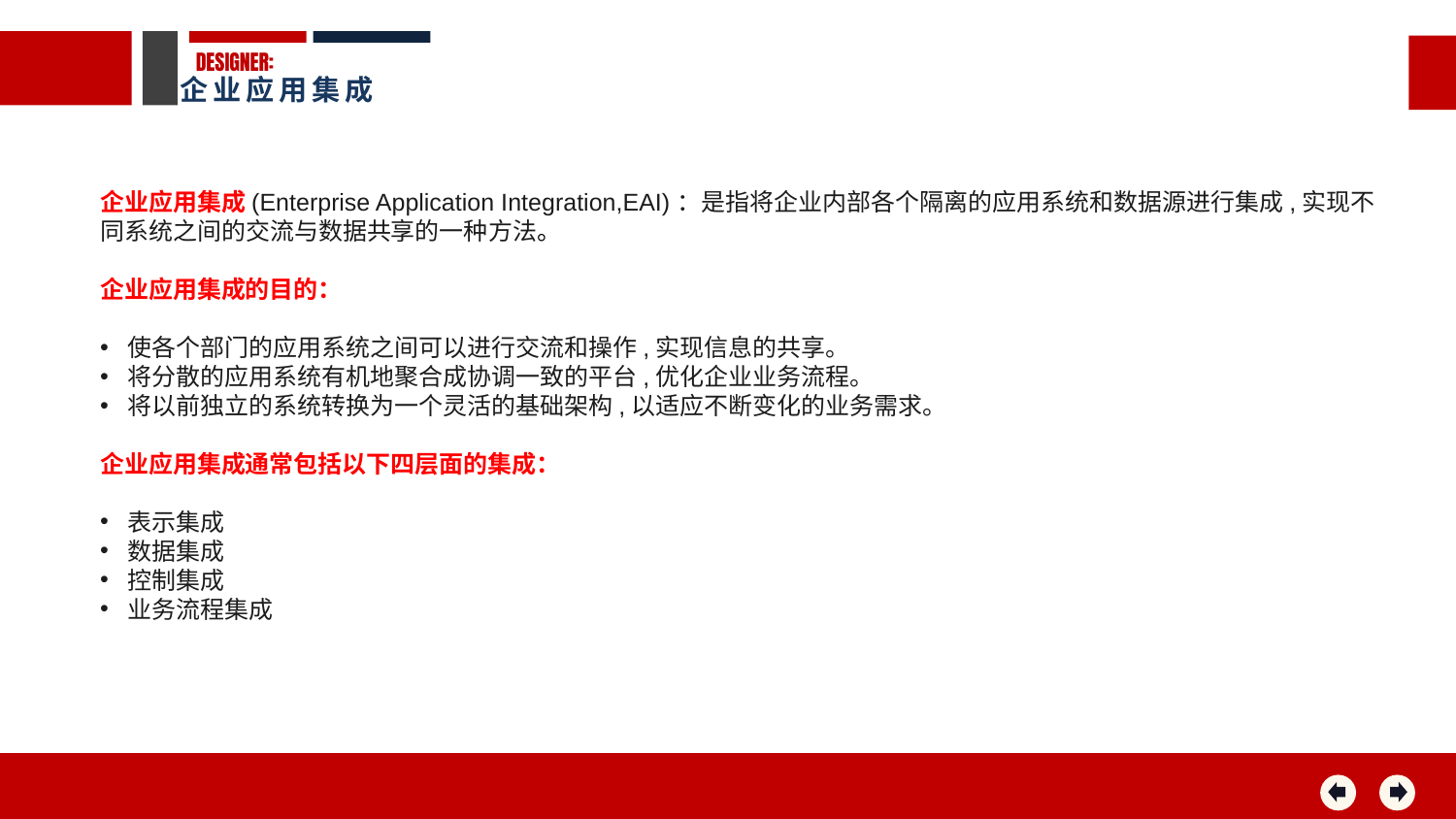

DESIGNER:
企业应用集成
企业应用集成(Enterprise Application Integration,EAI)：是指将企业内部各个隔离的应用系统和数据源进行集成,实现不同系统之间的交流与数据共享的一种方法。

企业应用集成的目的：

使各个部门的应用系统之间可以进行交流和操作,实现信息的共享。
将分散的应用系统有机地聚合成协调一致的平台,优化企业业务流程。
将以前独立的系统转换为一个灵活的基础架构,以适应不断变化的业务需求。

企业应用集成通常包括以下四层面的集成：

表示集成
数据集成
控制集成
业务流程集成